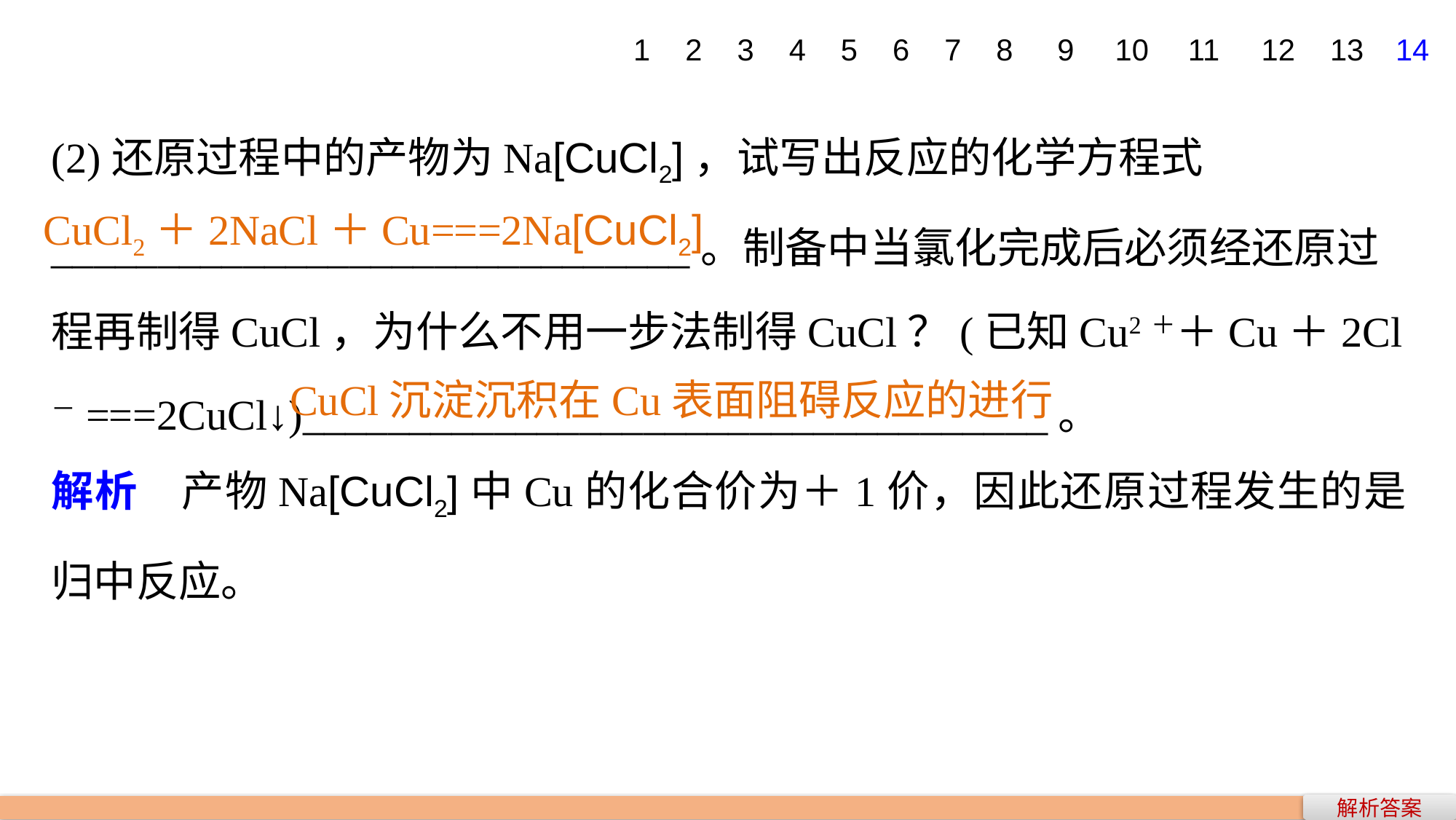

1
2
3
4
5
6
7
8
9
10
11
12
13
14
(2)还原过程中的产物为Na[CuCl2]，试写出反应的化学方程式______________________________。制备中当氯化完成后必须经还原过程再制得CuCl，为什么不用一步法制得CuCl？(已知Cu2＋＋Cu＋2Cl－===2CuCl↓)___________________________________。
解析　产物Na[CuCl2]中Cu的化合价为＋1价，因此还原过程发生的是归中反应。
CuCl2＋2NaCl＋Cu===2Na[CuCl2]
CuCl沉淀沉积在Cu表面阻碍反应的进行
解析答案